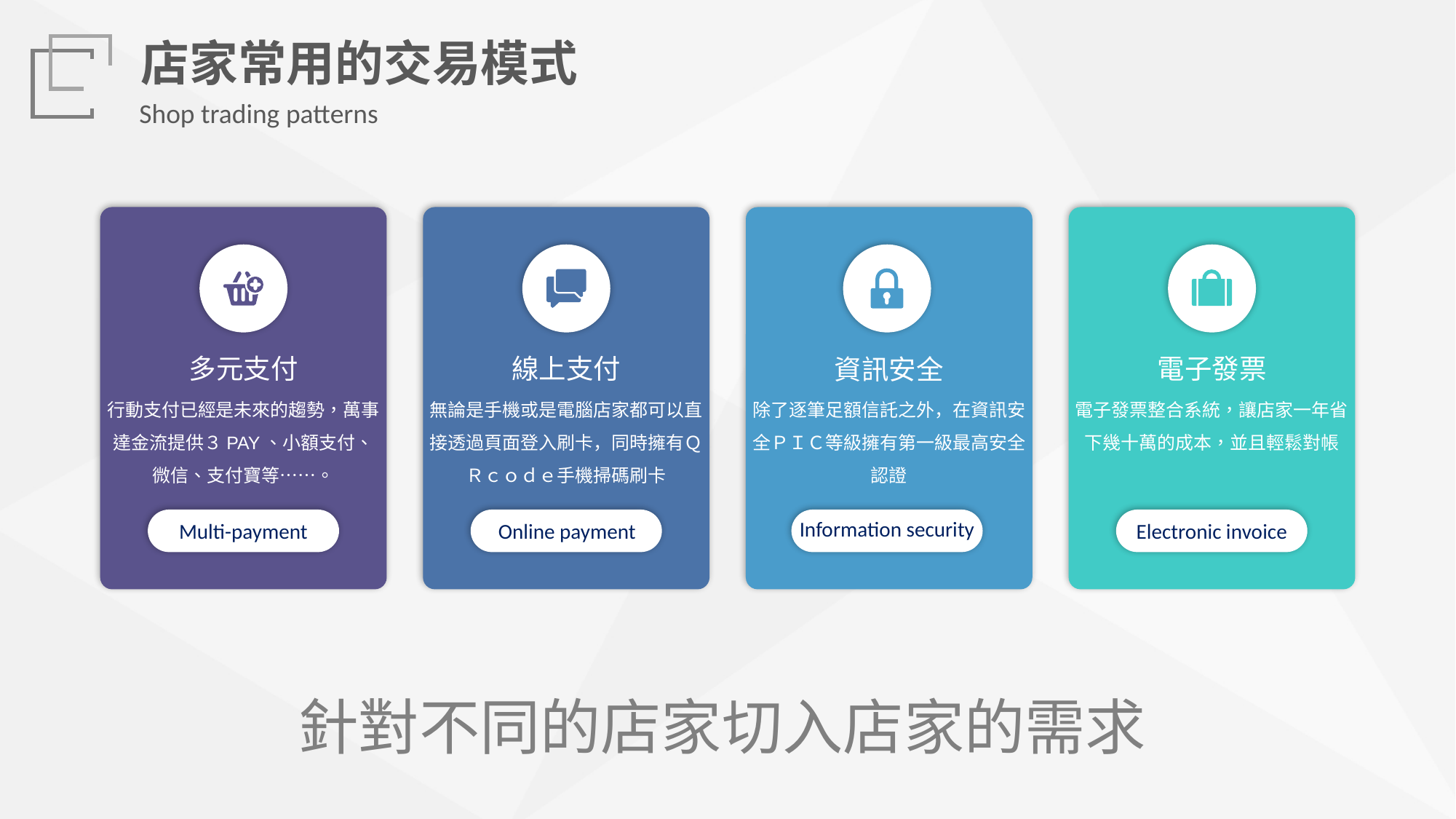

店家常用的交易模式

Shop trading patterns

多元支付
行動支付已經是未來的趨勢，萬事達金流提供３PAY、小額支付、微信、支付寶等……。

Multi-payment

線上支付
無論是手機或是電腦店家都可以直接透過頁面登入刷卡，同時擁有ＱＲｃｏｄｅ手機掃碼刷卡

Online payment

資訊安全
除了逐筆足額信託之外，在資訊安全ＰＩＣ等級擁有第一級最高安全認證

Information security

電子發票
電子發票整合系統，讓店家一年省下幾十萬的成本，並且輕鬆對帳

Electronic invoice
針對不同的店家切入店家的需求